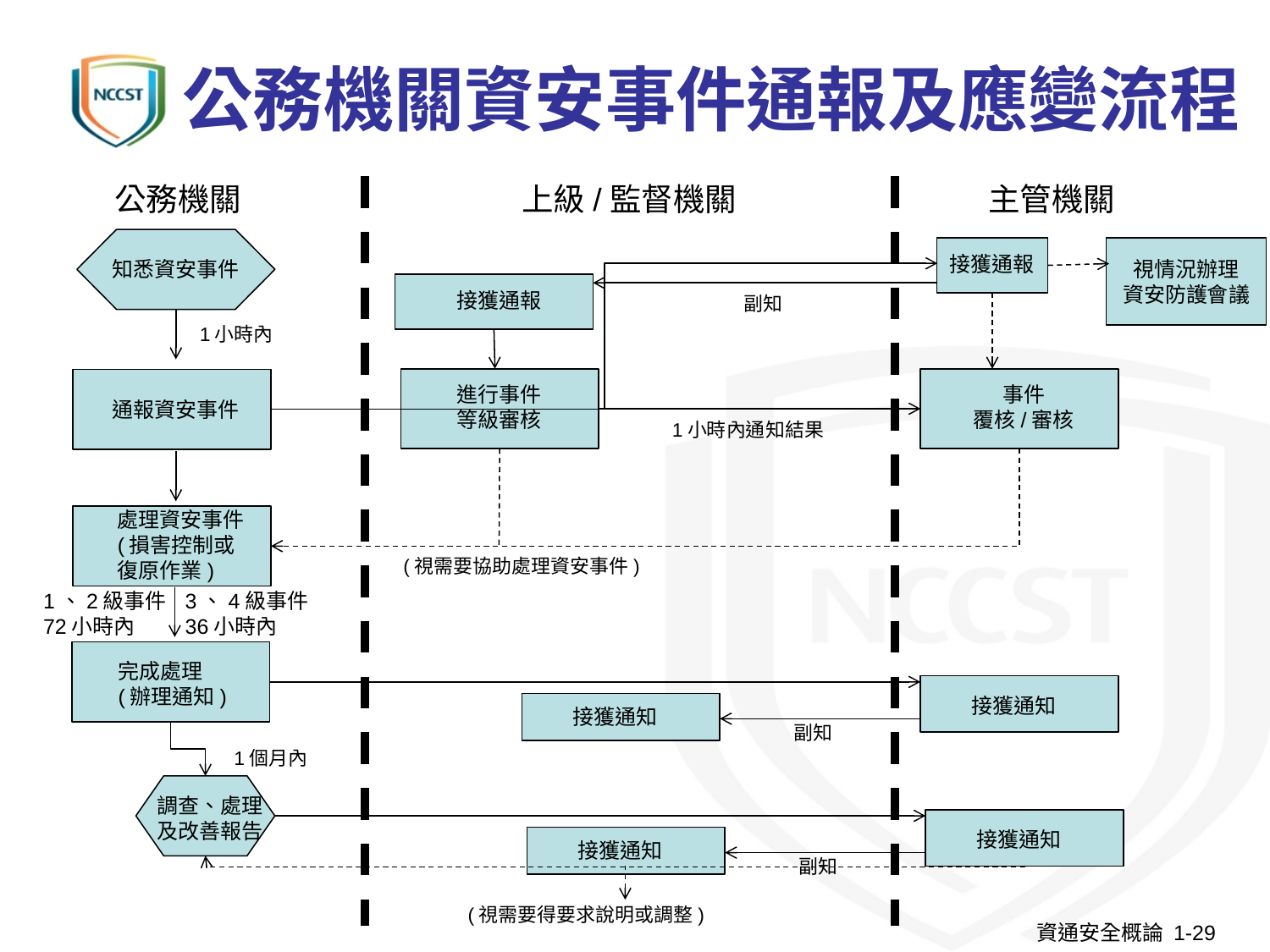

# 公務機關資安事件通報及應變流程
公務機關
上級/監督機關
主管機關

接獲通報
視情況辦理
資安防護會議
知悉資安事件

接獲通報
副知
1小時內

進行事件
等級審核
事件
覆核/審核
通報資安事件
1小時內通知結果
處理資安事件
(損害控制或
復原作業)

(視需要協助處理資安事件)
1、2級事件
72小時內
3、4級事件
36小時內

完成處理
(辦理通知)

接獲通知

接獲通知
副知
1個月內

調查、處理及改善報告

接獲通知

接獲通知
副知
(視需要得要求說明或調整)